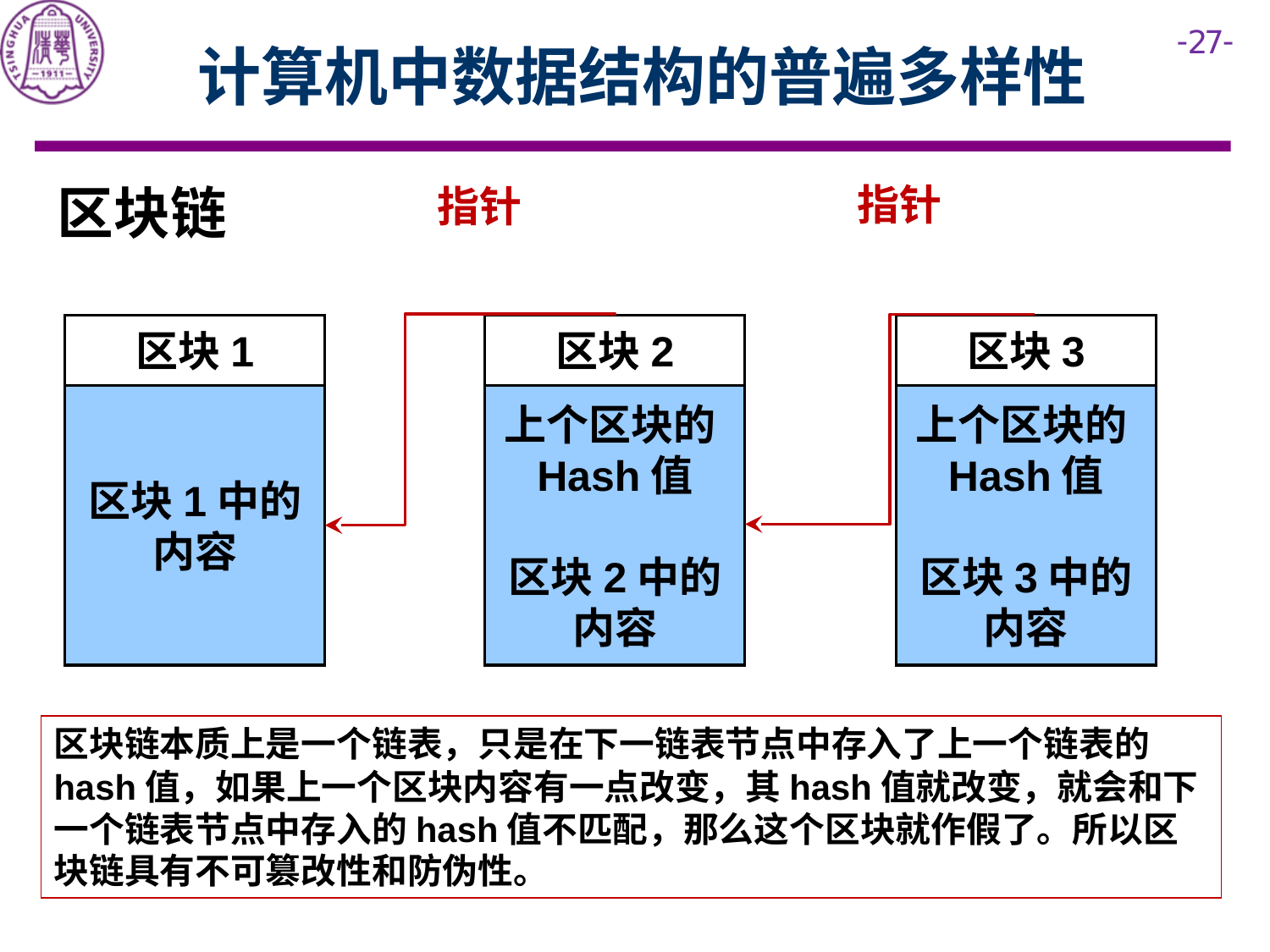

# 计算机中数据结构的普遍多样性
区块链
指针
指针
区块1
区块2
区块3
区块1中的内容
上个区块的Hash值

区块2中的内容
上个区块的Hash值

区块3中的内容
区块链本质上是一个链表，只是在下一链表节点中存入了上一个链表的hash值，如果上一个区块内容有一点改变，其hash值就改变，就会和下一个链表节点中存入的hash值不匹配，那么这个区块就作假了。所以区块链具有不可篡改性和防伪性。